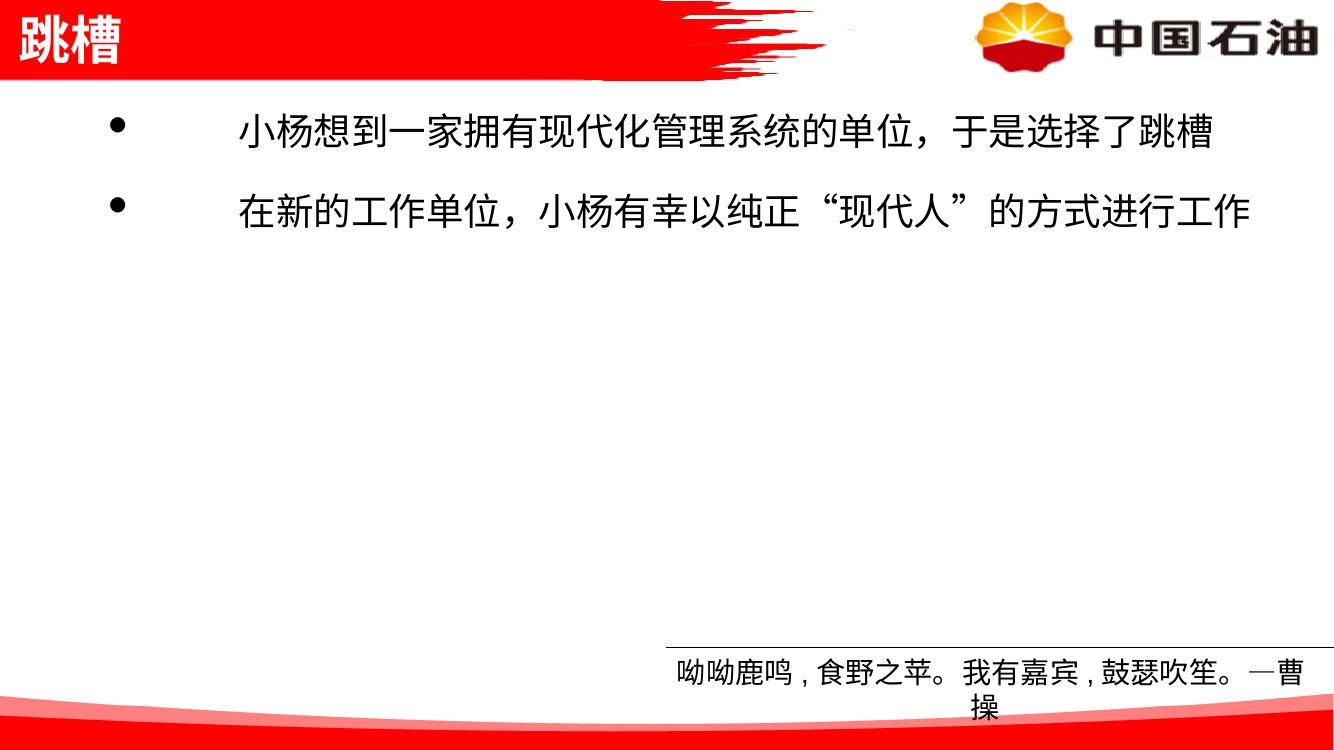

# 跳槽
小杨想到一家拥有现代化管理系统的单位，于是选择了跳槽
在新的工作单位，小杨有幸以纯正“现代人”的方式进行工作
 呦呦鹿鸣,食野之苹。我有嘉宾,鼓瑟吹笙。—曹操